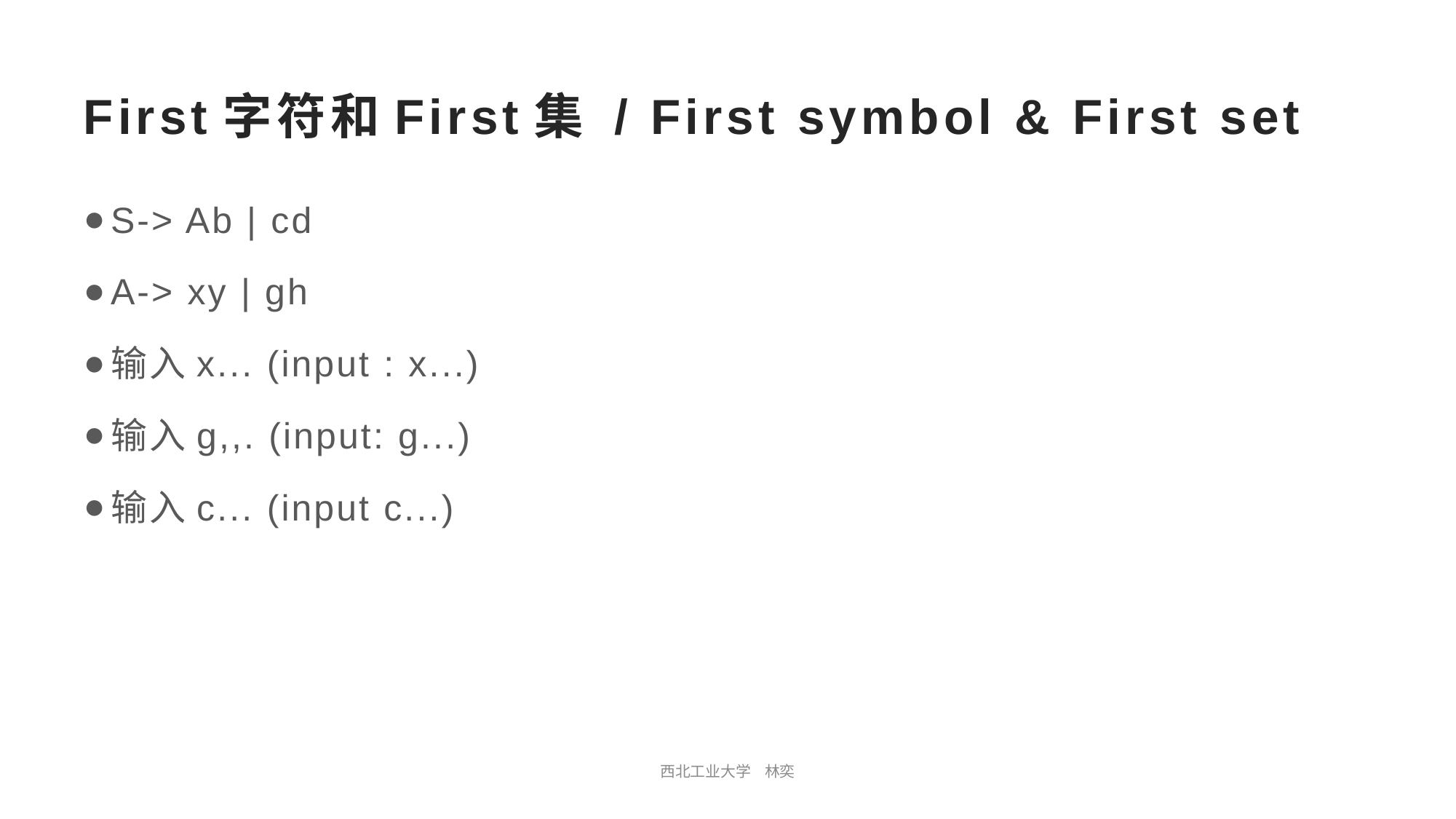

# First字符和First集 / First symbol & First set
S-> Ab | cd
A-> xy | gh
输入x... (input : x...)
输入g,,. (input: g...)
输入c... (input c...)
西北工业大学    林奕
20